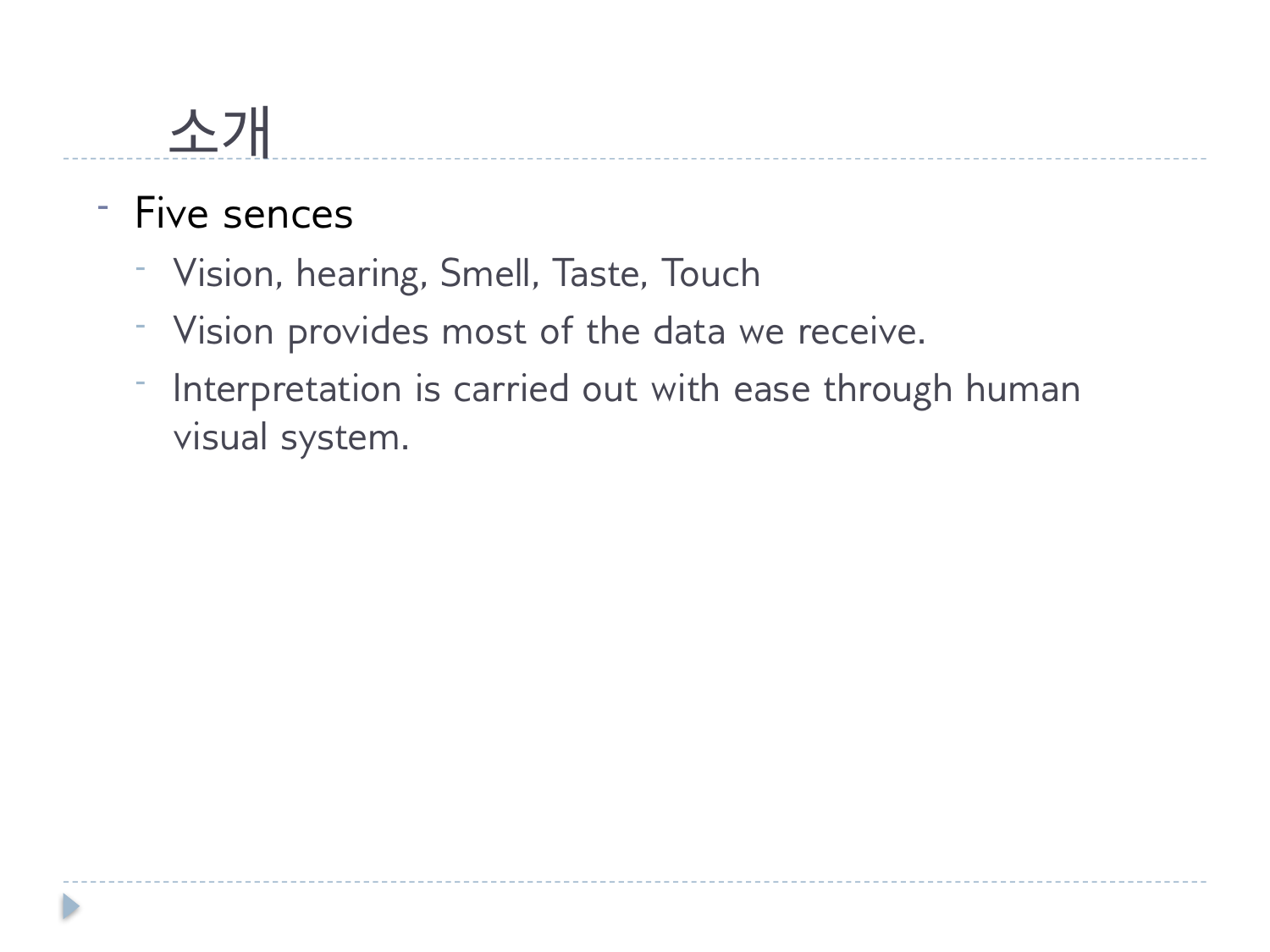

# 소개
Five sences
Vision, hearing, Smell, Taste, Touch
Vision provides most of the data we receive.
Interpretation is carried out with ease through human visual system.